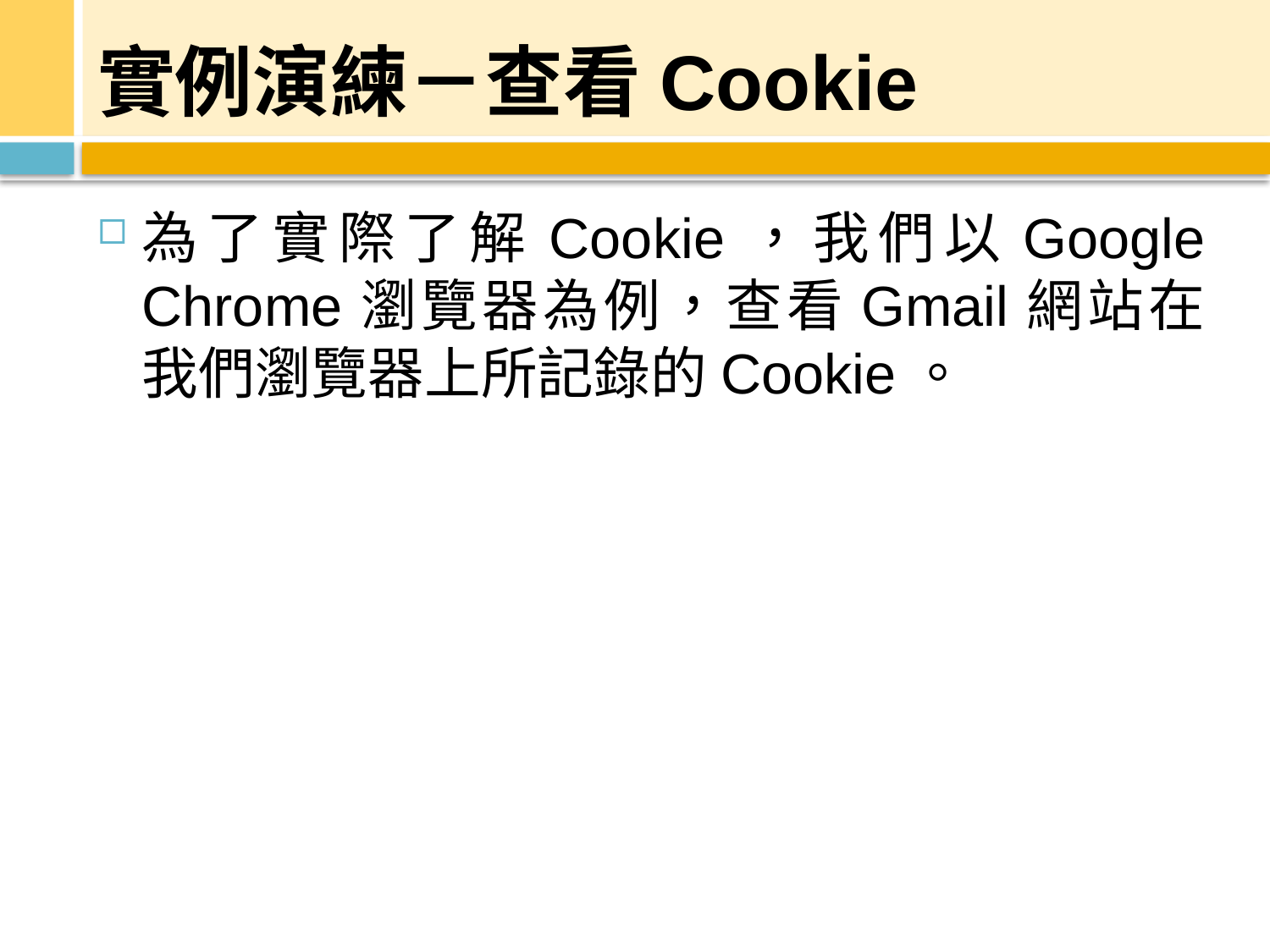

# 實例演練－查看Cookie
為了實際了解Cookie，我們以Google Chrome瀏覽器為例，查看Gmail網站在我們瀏覽器上所記錄的Cookie。